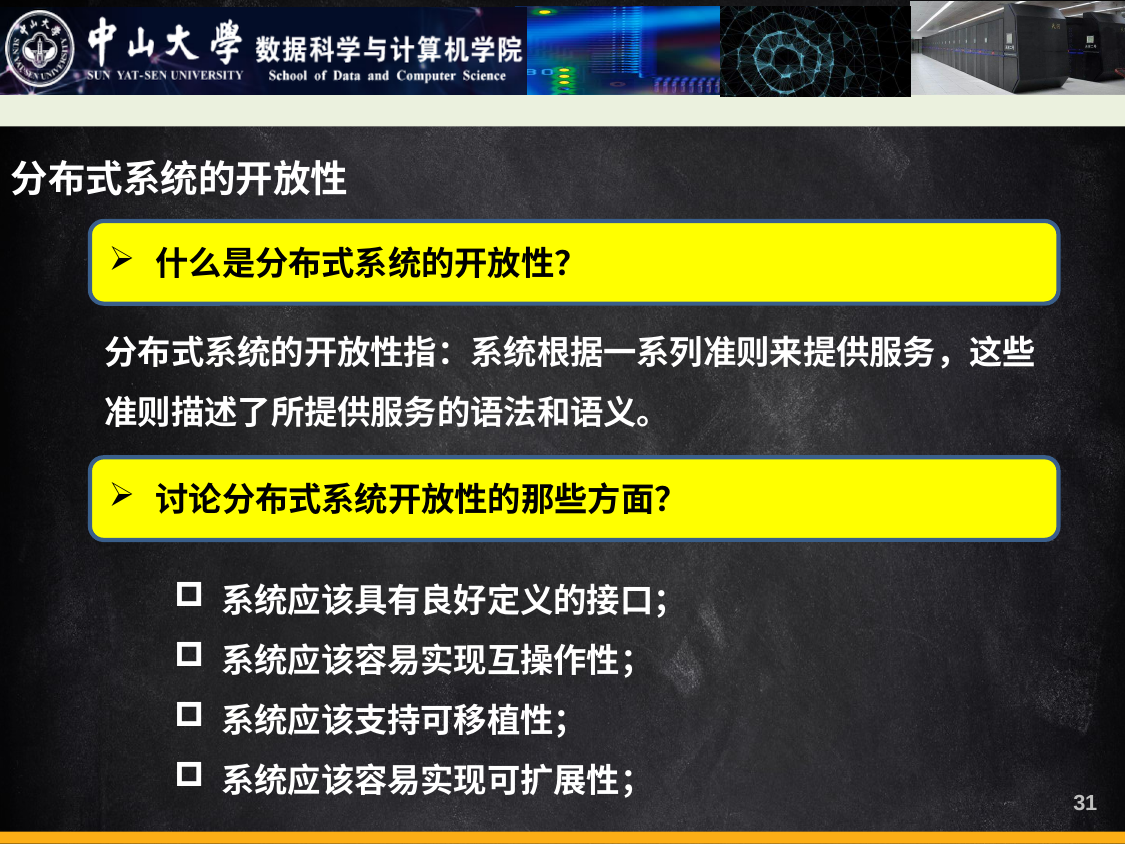

分布式系统的开放性
什么是分布式系统的开放性？
分布式系统的开放性指：系统根据一系列准则来提供服务，这些准则描述了所提供服务的语法和语义。
讨论分布式系统开放性的那些方面？
系统应该具有良好定义的接口；
系统应该容易实现互操作性；
系统应该支持可移植性；
系统应该容易实现可扩展性；